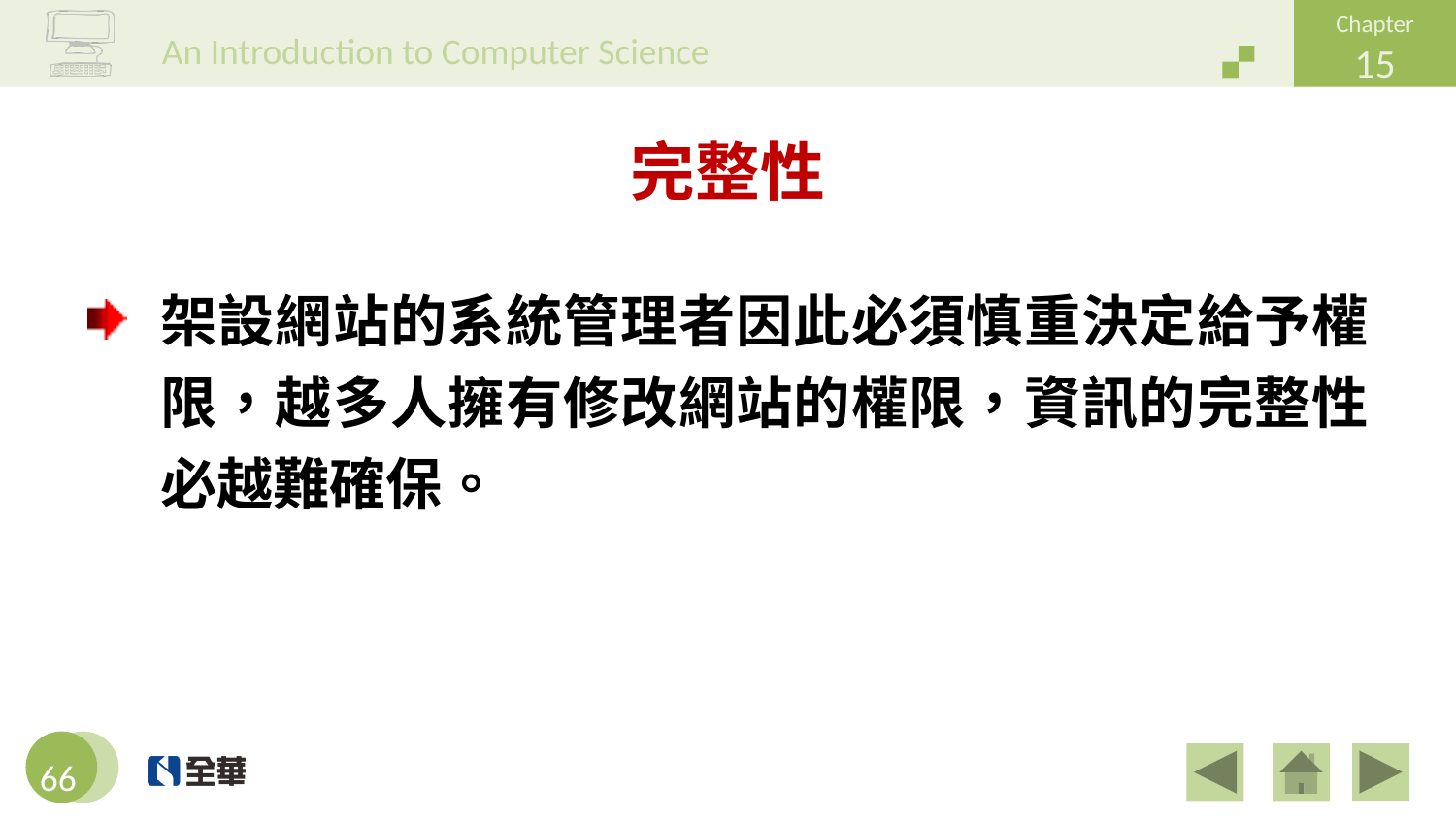

# 完整性
架設網站的系統管理者因此必須慎重決定給予權限，越多人擁有修改網站的權限，資訊的完整性必越難確保。